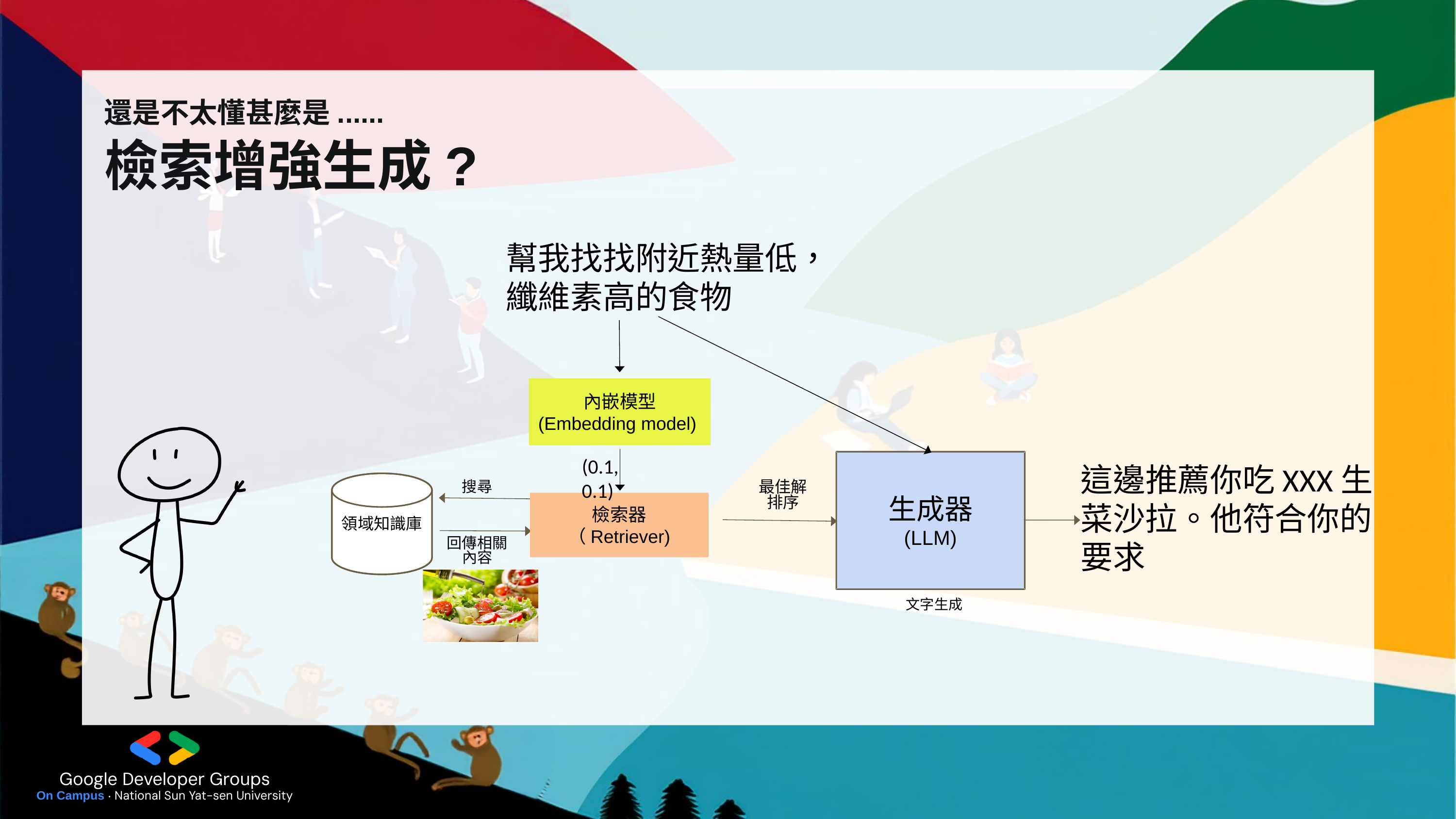

還是不太懂甚麼是......
檢索增強生成?
幫我找找附近熱量低，纖維素高的食物

內嵌模型
(Embedding model)

(0.1, 0.1)

生成器
(LLM)

這邊推薦你吃XXX生菜沙拉。他符合你的要求

領域知識庫

最佳解排序
搜尋

檢索器
（Retriever)

回傳相關內容

文字生成

Google Developer Groups
On Campus ‧ National Sun Yat-sen University